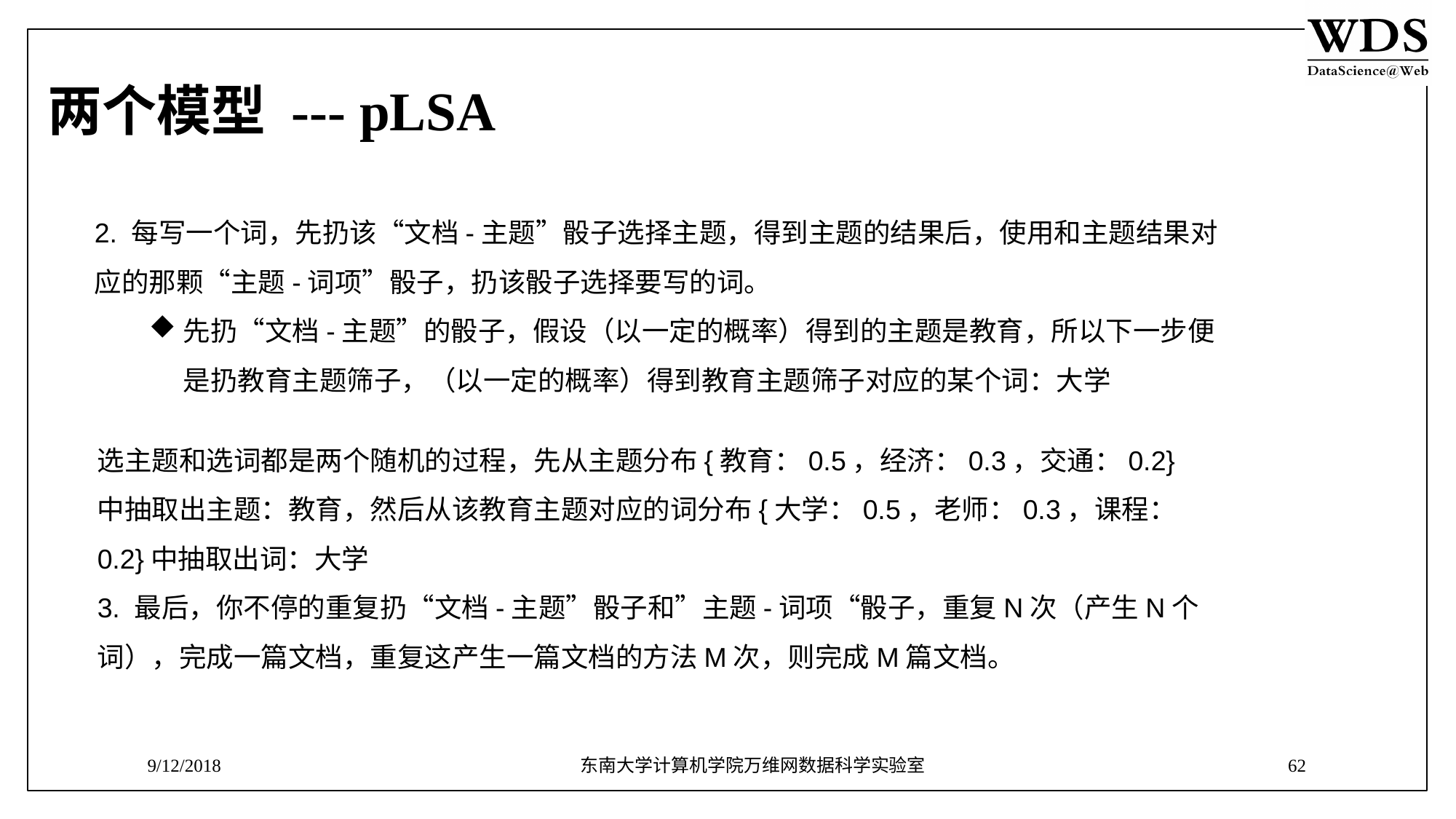

# 两个模型 --- pLSA
2. 每写一个词，先扔该“文档-主题”骰子选择主题，得到主题的结果后，使用和主题结果对应的那颗“主题-词项”骰子，扔该骰子选择要写的词。
先扔“文档-主题”的骰子，假设（以一定的概率）得到的主题是教育，所以下一步便是扔教育主题筛子，（以一定的概率）得到教育主题筛子对应的某个词：大学
选主题和选词都是两个随机的过程，先从主题分布{教育：0.5，经济：0.3，交通：0.2}中抽取出主题：教育，然后从该教育主题对应的词分布{大学：0.5，老师：0.3，课程：0.2}中抽取出词：大学
3. 最后，你不停的重复扔“文档-主题”骰子和”主题-词项“骰子，重复N次（产生N个词），完成一篇文档，重复这产生一篇文档的方法M次，则完成M篇文档。
9/12/2018
东南大学计算机学院万维网数据科学实验室
62